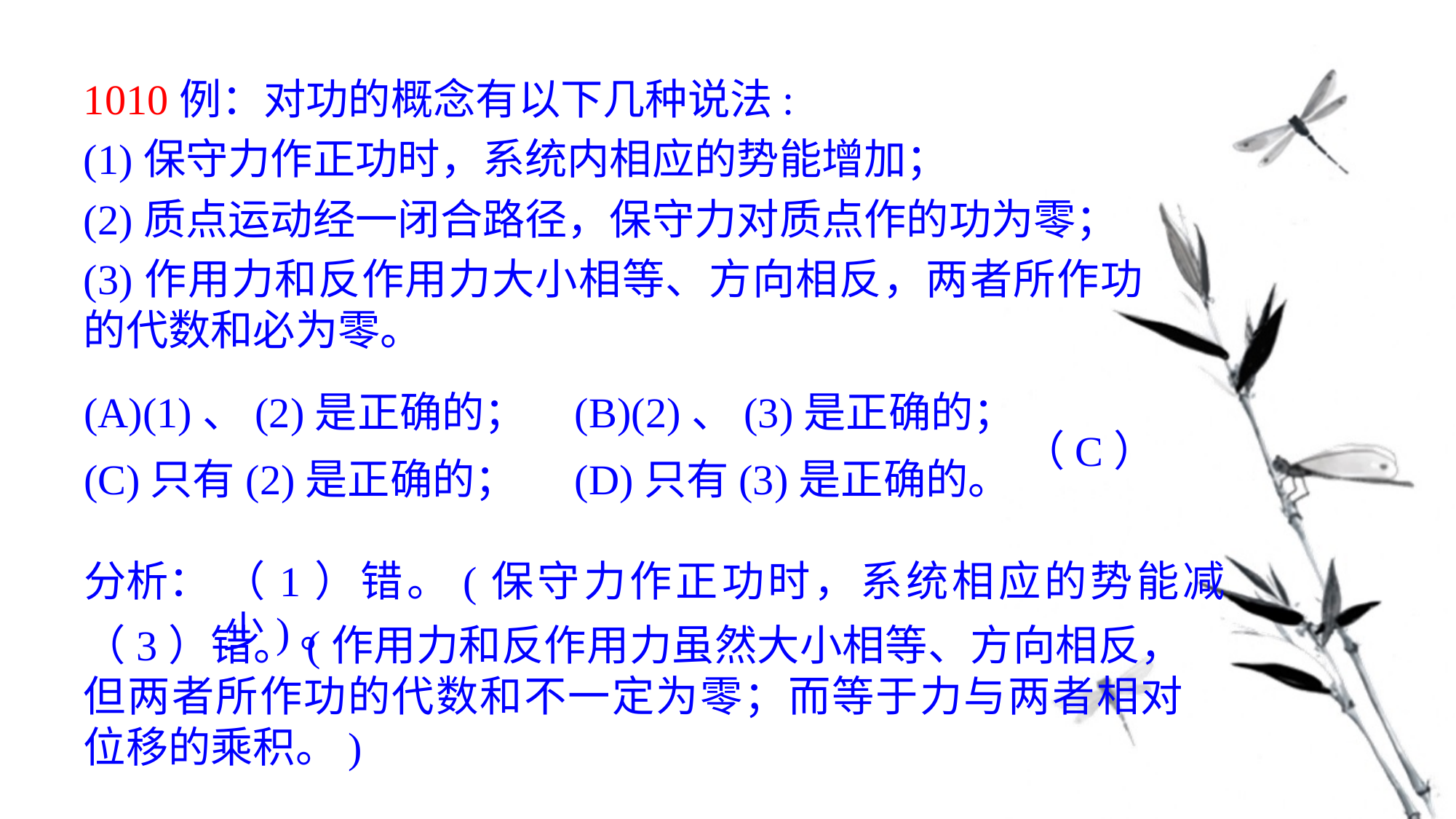

1010例：对功的概念有以下几种说法:
(1)保守力作正功时，系统内相应的势能增加；
(2)质点运动经一闭合路径，保守力对质点作的功为零；
(3)作用力和反作用力大小相等、方向相反，两者所作功的代数和必为零。
(A)(1)、(2)是正确的；    (B)(2)、(3)是正确的；
(C)只有(2)是正确的；     (D)只有(3)是正确的。
（C）
分析：
（1）错。(保守力作正功时，系统相应的势能减少)。
（3）错。(作用力和反作用力虽然大小相等、方向相反，但两者所作功的代数和不一定为零；而等于力与两者相对位移的乘积。)